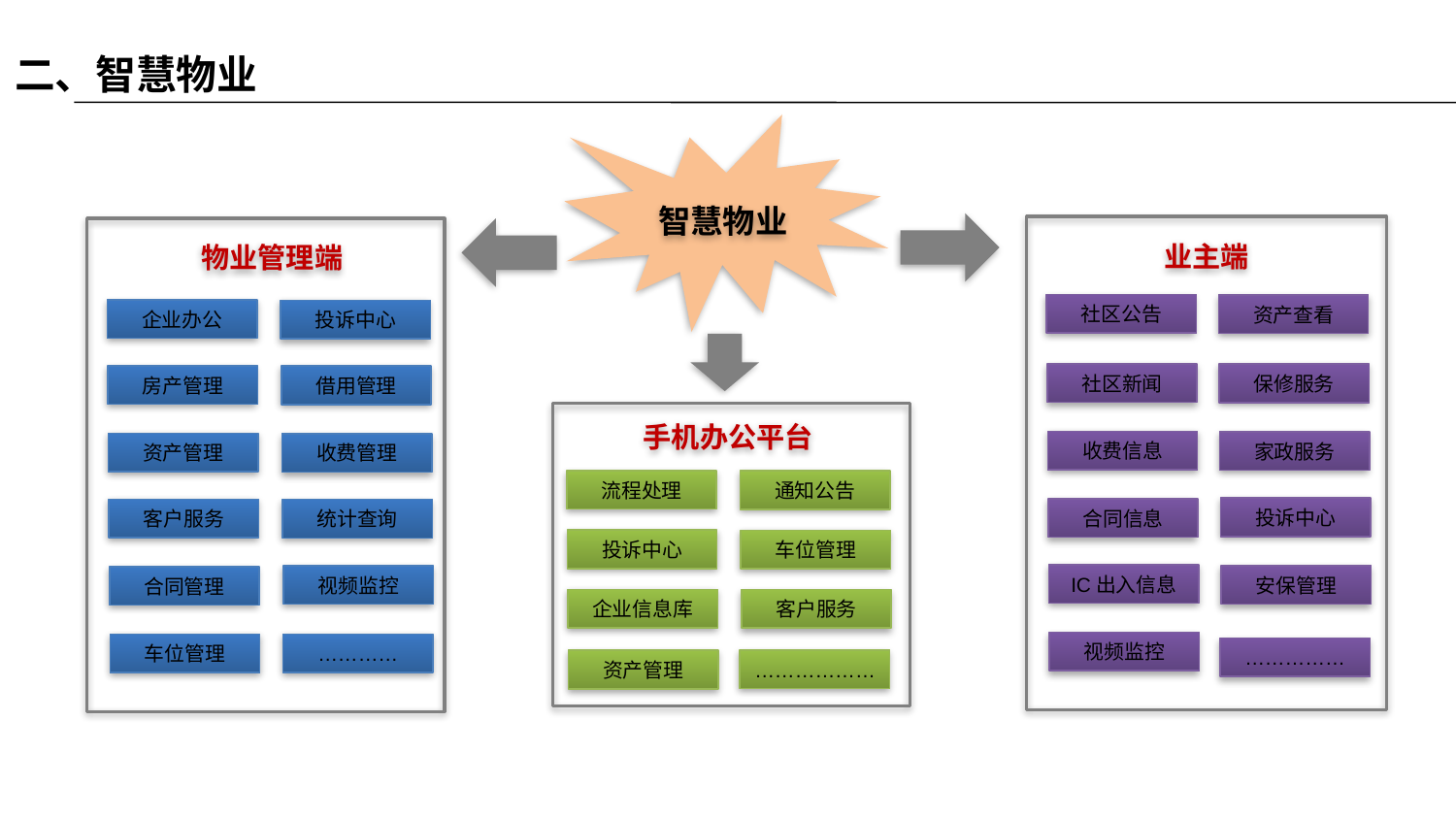

二、智慧物业

智慧物业

业主端
物业管理端
社区公告
资产查看
企业办公
投诉中心

社区新闻
保修服务
房产管理
借用管理

手机办公平台
收费信息
家政服务
资产管理
收费管理
流程处理
通知公告
投诉中心
合同信息
客户服务
统计查询
投诉中心
车位管理
IC出入信息
安保管理
视频监控
合同管理
企业信息库
客户服务
视频监控
车位管理
…………
……………
………………
资产管理